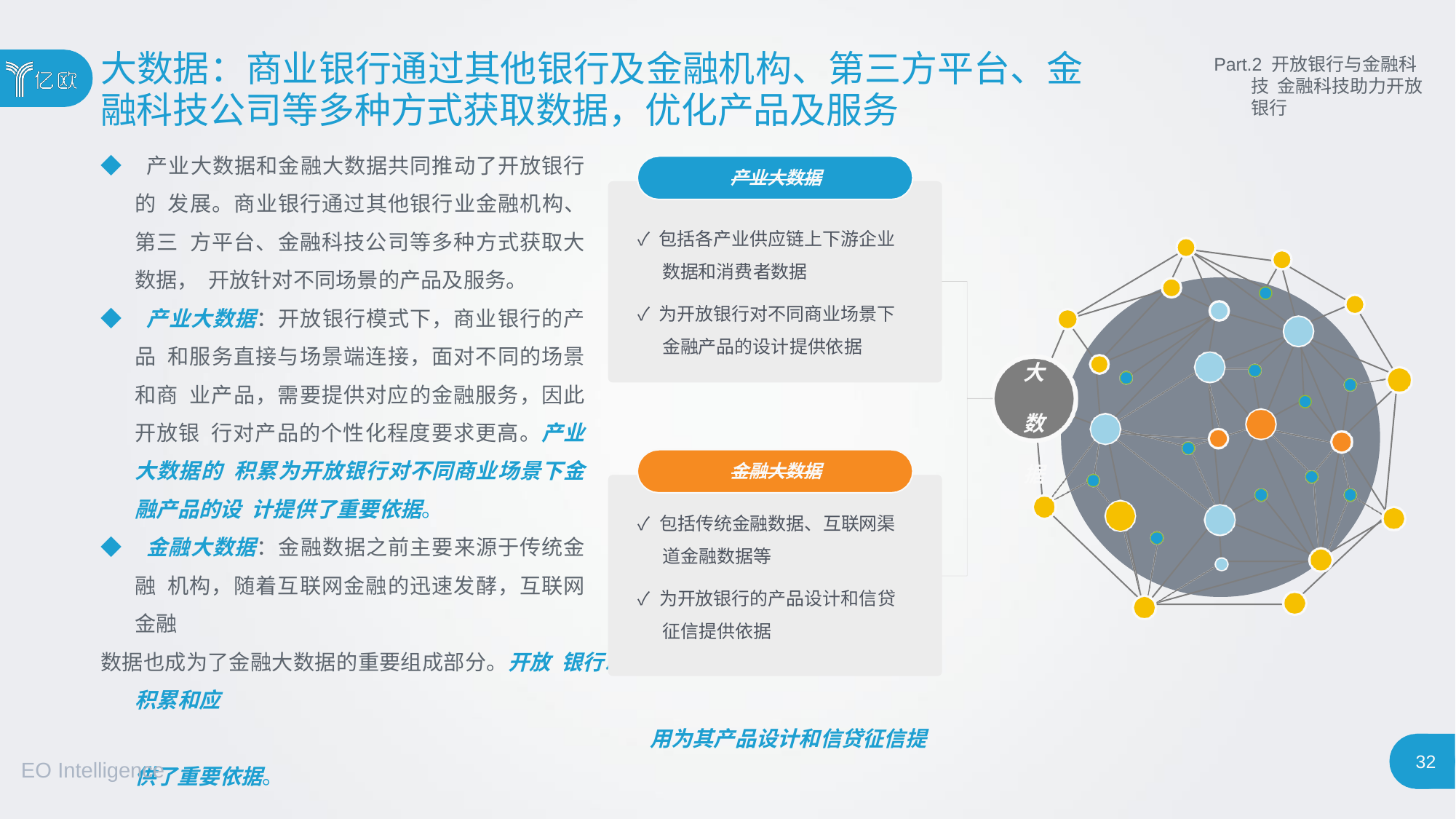

# 大数据：商业银行通过其他银行及金融机构、第三方平台、金
融科技公司等多种方式获取数据，优化产品及服务
Part.2 开放银行与金融科技  金融科技助力开放银行

◆ 产业大数据和金融大数据共同推动了开放银行的  发展。商业银行通过其他银行业金融机构、第三  方平台、金融科技公司等多种方式获取大数据，  开放针对不同场景的产品及服务。
◆ 产业大数据：开放银行模式下，商业银行的产品  和服务直接与场景端连接，面对不同的场景和商  业产品，需要提供对应的金融服务，因此开放银  行对产品的个性化程度要求更高。产业大数据的  积累为开放银行对不同商业场景下金融产品的设  计提供了重要依据。
◆ 金融大数据：金融数据之前主要来源于传统金融  机构，随着互联网金融的迅速发酵，互联网金融
数据也成为了金融大数据的重要组成部分。开放  银行以互联网化为特征，金融大数据的积累和应 		 用为其产品设计和信贷征信提供了重要依据。

 	产业大数据

✓ 包括各产业供应链上下游企业  数据和消费者数据

✓ 为开放银行对不同商业场景下  金融产品的设计提供依据

大  数  据

 	金融大数据

✓ 包括传统金融数据、互联网渠  道金融数据等
✓ 为开放银行的产品设计和信贷  征信提供依据
32
EO Intelligence